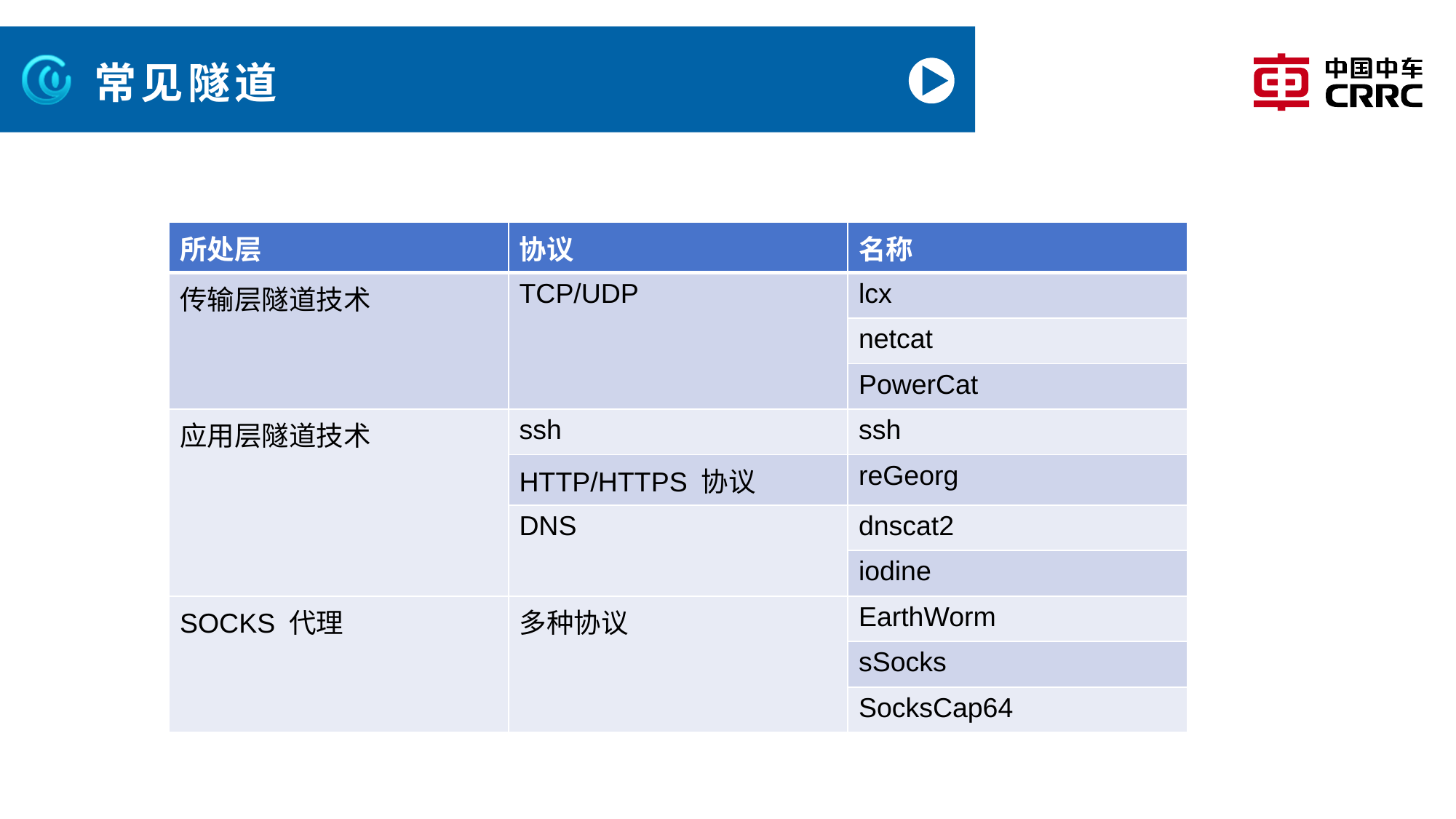

# 常见隧道
| 所处层 | 协议 | 名称 |
| --- | --- | --- |
| 传输层隧道技术 | TCP/UDP | lcx |
|  |  | netcat |
|  |  | PowerCat |
| 应用层隧道技术 | ssh | ssh |
|  | HTTP/HTTPS 协议 | reGeorg |
|  | DNS | dnscat2 |
|  |  | iodine |
| SOCKS 代理 | 多种协议 | EarthWorm |
|  |  | sSocks |
|  |  | SocksCap64 |
70